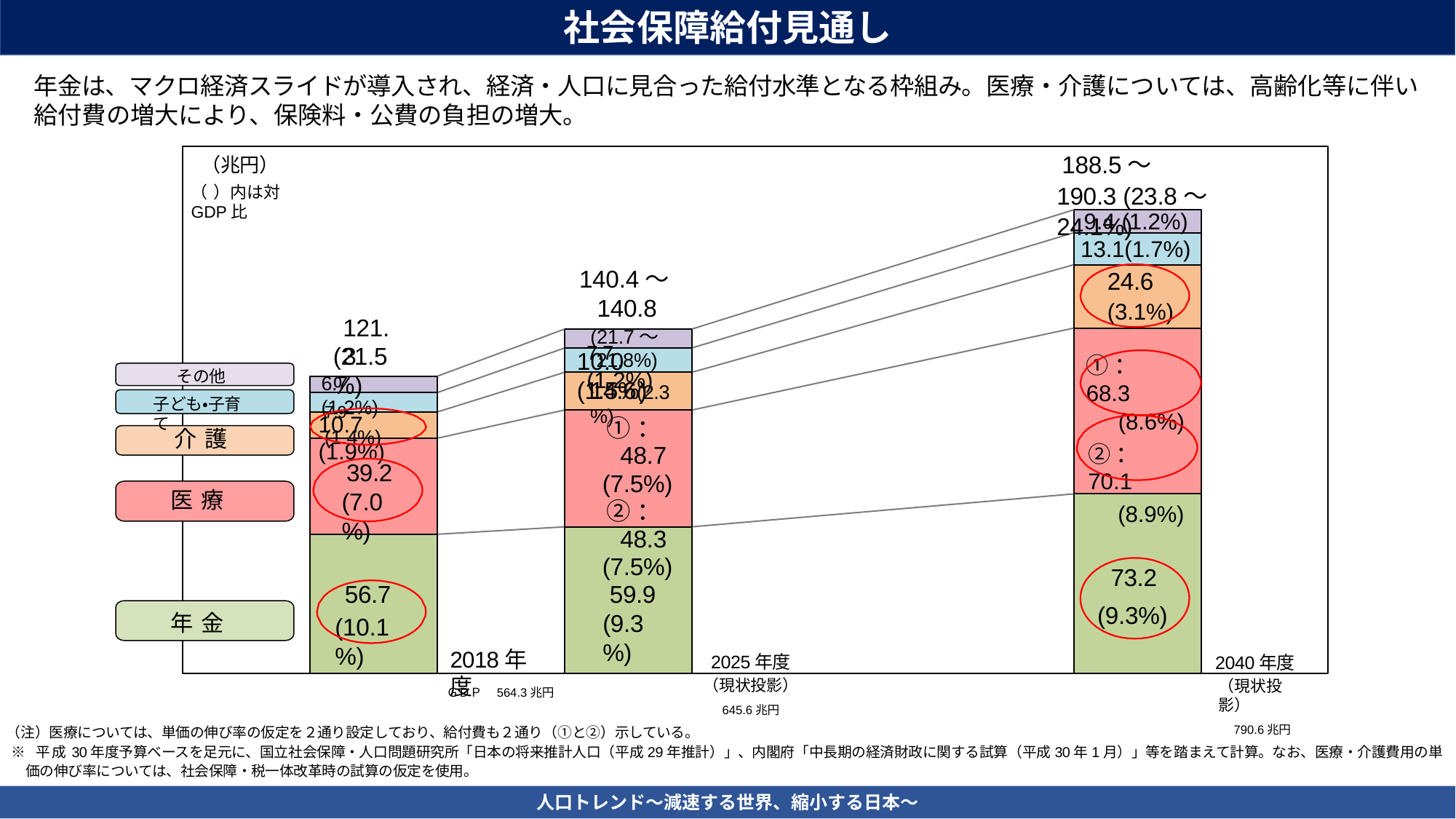

社会保障給付見通し
年金は、マクロ経済スライドが導入され、経済・人口に見合った給付水準となる枠組み。医療・介護については、高齢化等に伴い給付費の増大により、保険料・公費の負担の増大。

（兆円）
（ ）内は対GDP比
188.5～190.3 (23.8～24.1%)
9.4 (1.2%)
13.1(1.7%)
140.4～140.8
(21.7～21.8%)
24.6
(3.1%)

121.3
7.7 (1.2%)
(21.5%)
10.0 (1.5%)
①：68.3
(8.6%)
②：70.1
(8.9%)

その他
6.7	(1.2%)
14.6(2.3%)
7.9	(1.4%)

子ども・子育て
10.7 (1.9%)
①：48.7
(7.5%)
②：48.3
(7.5%)
介 護
39.2
(7.0%)
医 療
73.2
(9.3%)
56.7
(10.1%)
59.9
(9.3%)

年 金
2018年度
2025年度
（現状投影）
645.6兆円
2040年度
（現状投影）
790.6兆円
ＧＤＰ　564.3兆円
（注）医療については、単価の伸び率の仮定を２通り設定しており、給付費も２通り（①と②）示している。
※ 平成30年度予算ベースを足元に、国立社会保障・人口問題研究所「日本の将来推計人口（平成29年推計）」、内閣府「中長期の経済財政に関する試算（平成30年1月）」等を踏まえて計算。なお、医療・介護費用の単価の伸び率については、社会保障・税一体改革時の試算の仮定を使用。
人口トレンド～減速する世界、縮小する日本～